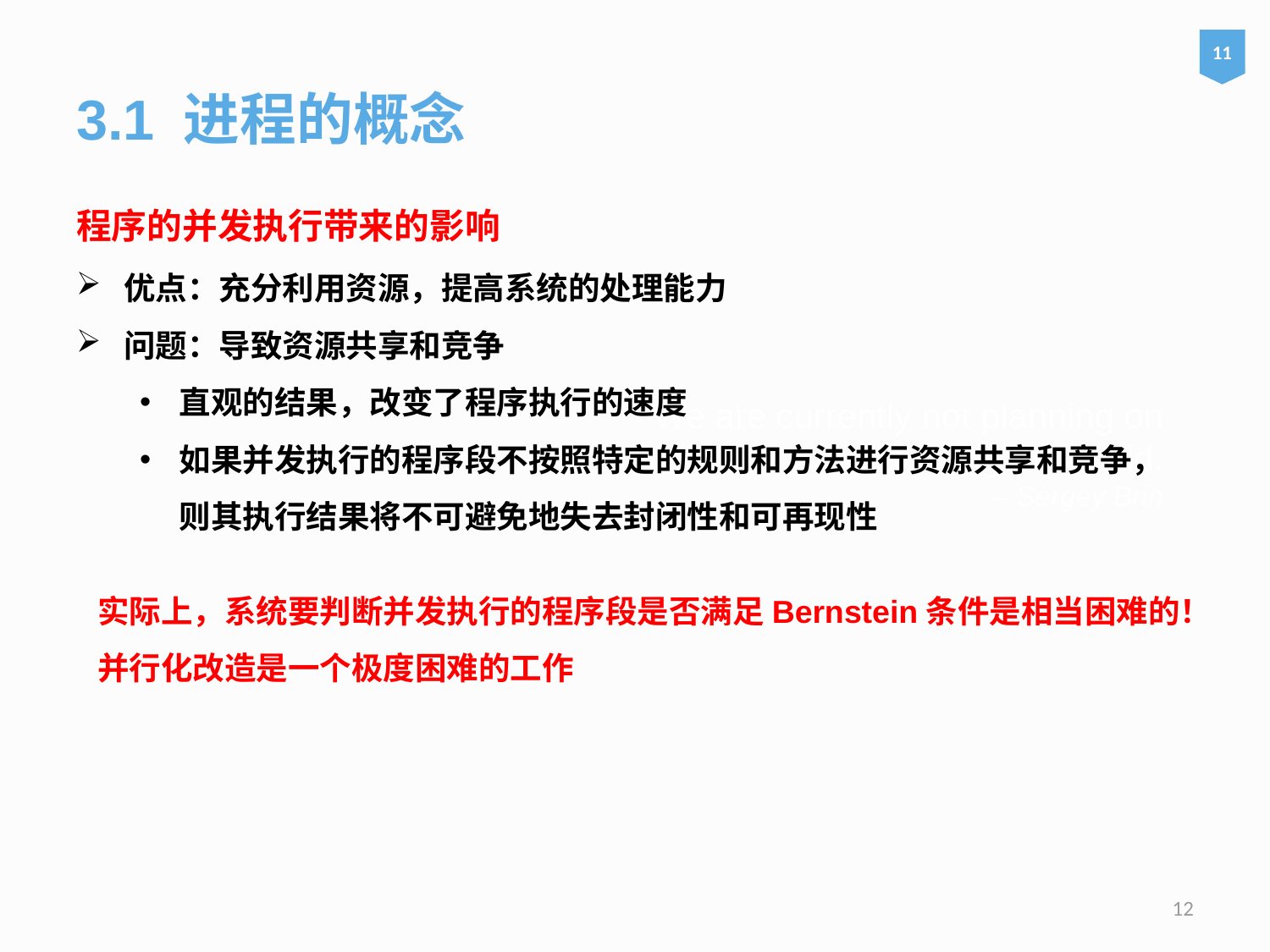

11
3.1 进程的概念
程序的并发执行带来的影响
优点：充分利用资源，提高系统的处理能力
问题：导致资源共享和竞争
直观的结果，改变了程序执行的速度
如果并发执行的程序段不按照特定的规则和方法进行资源共享和竞争，则其执行结果将不可避免地失去封闭性和可再现性

# We are currently not planning on conquering the world. – Sergey Brin
实际上，系统要判断并发执行的程序段是否满足Bernstein条件是相当困难的！
并行化改造是一个极度困难的工作
12